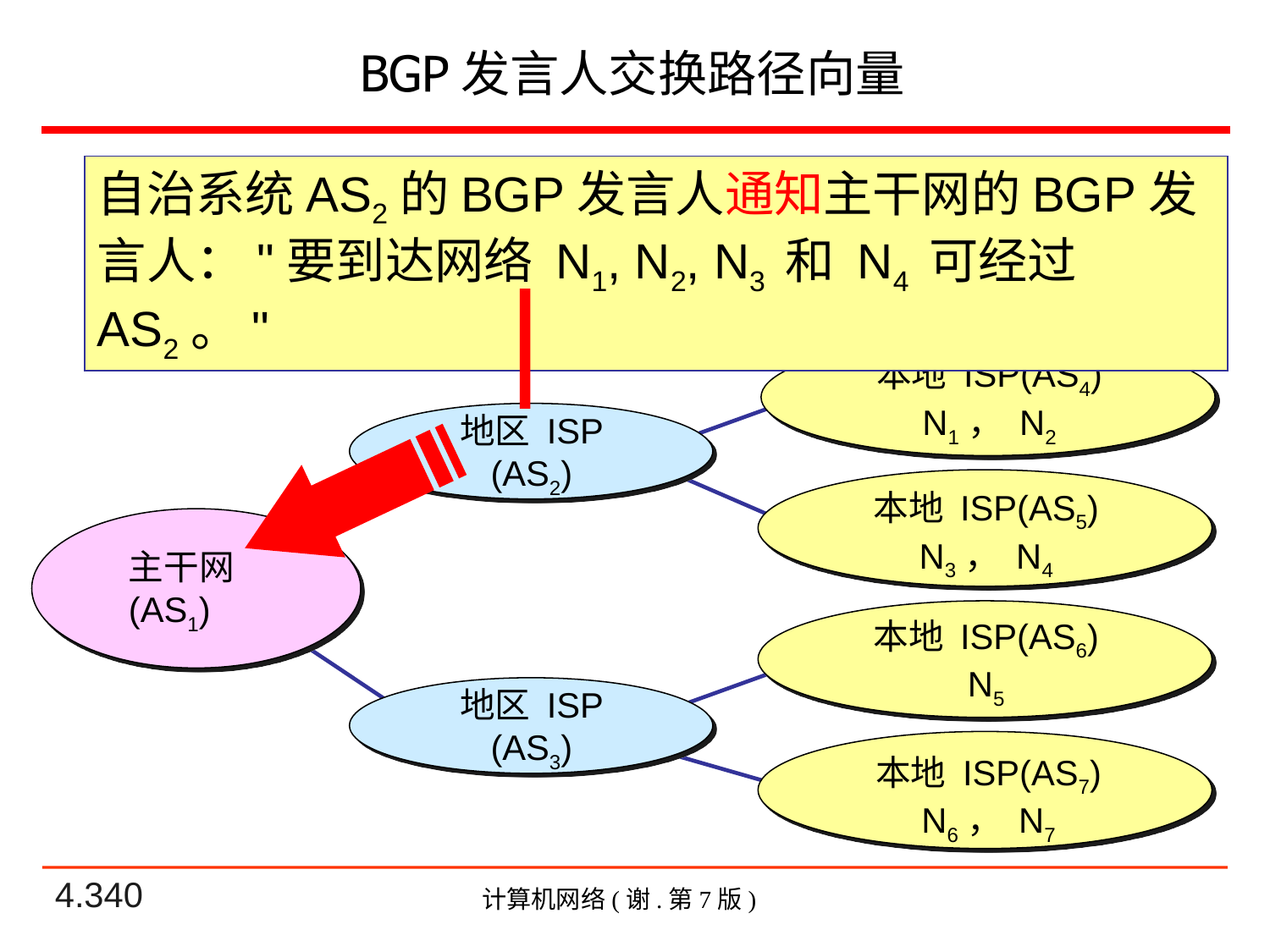

# BGP发言人交换路径向量
自治系统AS2的BGP发言人通知主干网的BGP发言人："要到达网络 N1, N2, N3 和 N4 可经过 AS2。"

本地 ISP(AS4)
N1， N2
本地 ISP(AS5)
N3， N4

地区 ISP
(AS2)

主干网
(AS1)

本地 ISP(AS6)
N5

地区 ISP
(AS3)

本地 ISP(AS7)
N6， N7